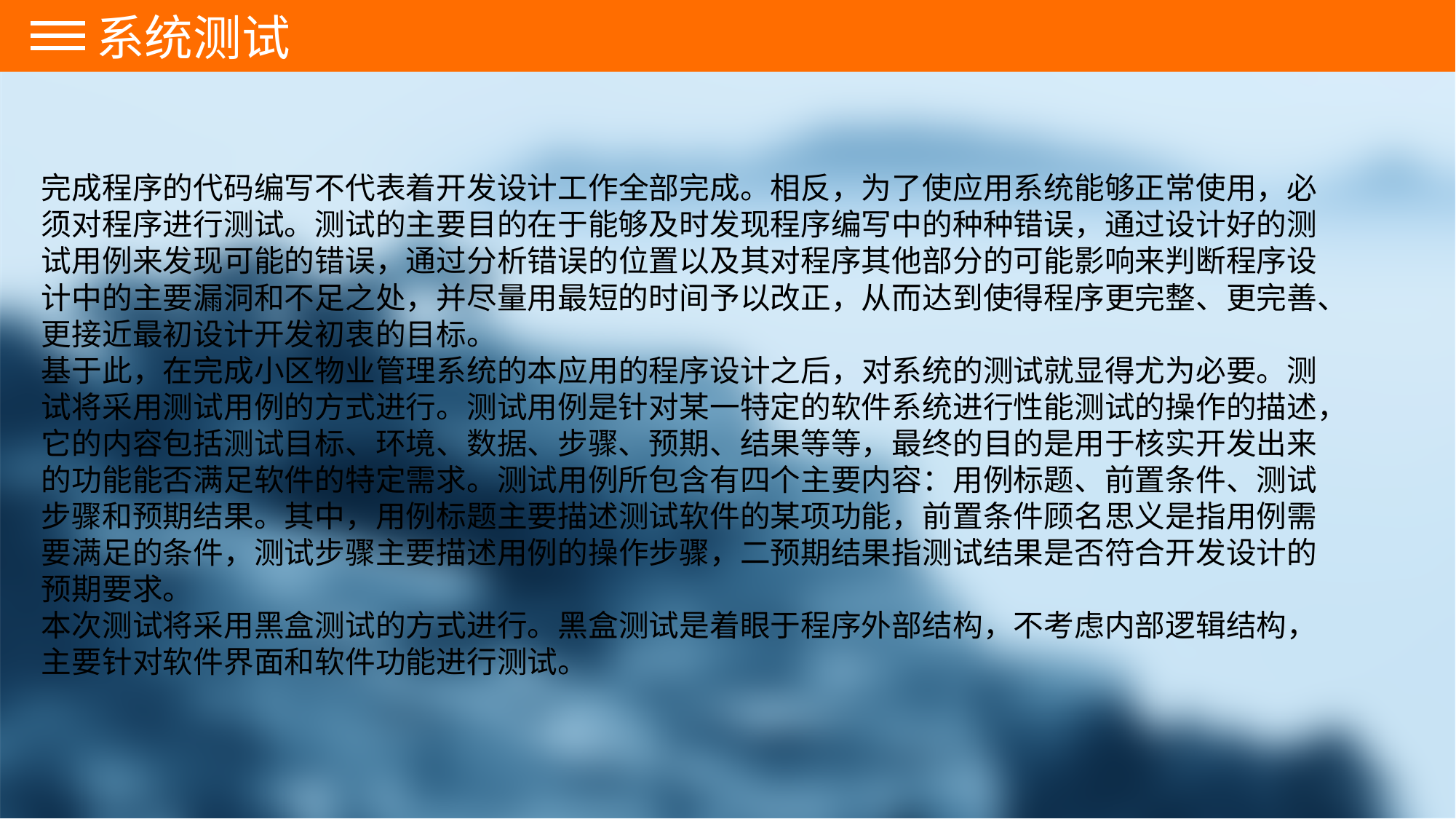

系统测试
完成程序的代码编写不代表着开发设计工作全部完成。相反，为了使应用系统能够正常使用，必须对程序进行测试。测试的主要目的在于能够及时发现程序编写中的种种错误，通过设计好的测试用例来发现可能的错误，通过分析错误的位置以及其对程序其他部分的可能影响来判断程序设计中的主要漏洞和不足之处，并尽量用最短的时间予以改正，从而达到使得程序更完整、更完善、更接近最初设计开发初衷的目标。
基于此，在完成小区物业管理系统的本应用的程序设计之后，对系统的测试就显得尤为必要。测试将采用测试用例的方式进行。测试用例是针对某一特定的软件系统进行性能测试的操作的描述，它的内容包括测试目标、环境、数据、步骤、预期、结果等等，最终的目的是用于核实开发出来的功能能否满足软件的特定需求。测试用例所包含有四个主要内容：用例标题、前置条件、测试步骤和预期结果。其中，用例标题主要描述测试软件的某项功能，前置条件顾名思义是指用例需要满足的条件，测试步骤主要描述用例的操作步骤，二预期结果指测试结果是否符合开发设计的预期要求。
本次测试将采用黑盒测试的方式进行。黑盒测试是着眼于程序外部结构，不考虑内部逻辑结构，主要针对软件界面和软件功能进行测试。